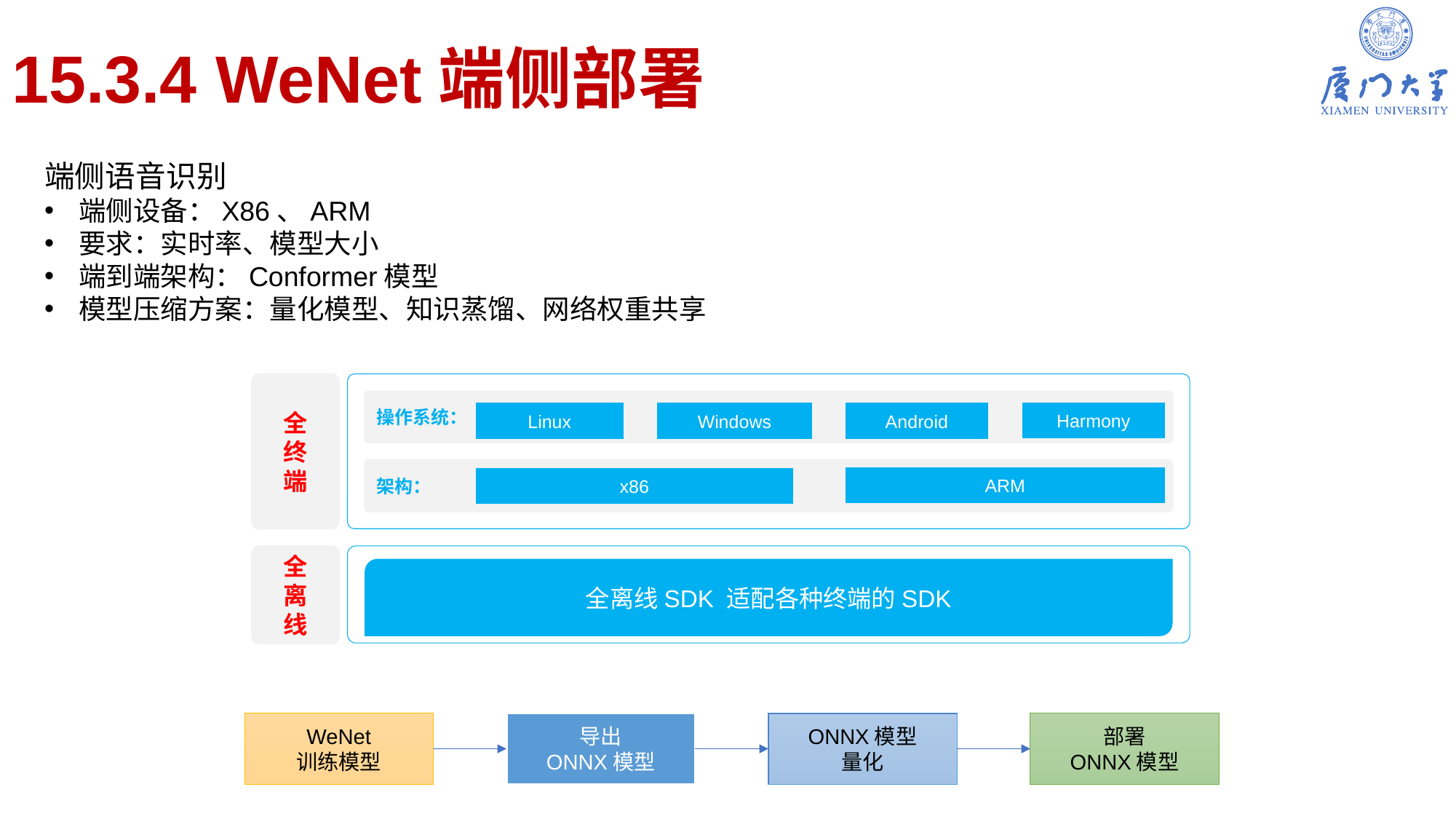

# 15.3.4 WeNet端侧部署
端侧语音识别
端侧设备：X86、ARM
要求：实时率、模型大小
端到端架构：Conformer模型
模型压缩方案：量化模型、知识蒸馏、网络权重共享
全
终
端

操作系统：
Linux
Windows
Android
架构：
ARM
x86
全
离
线

全离线SDK 适配各种终端的SDK
Harmony
WeNet
训练模型
导出
ONNX模型
ONNX模型
量化
部署
ONNX模型